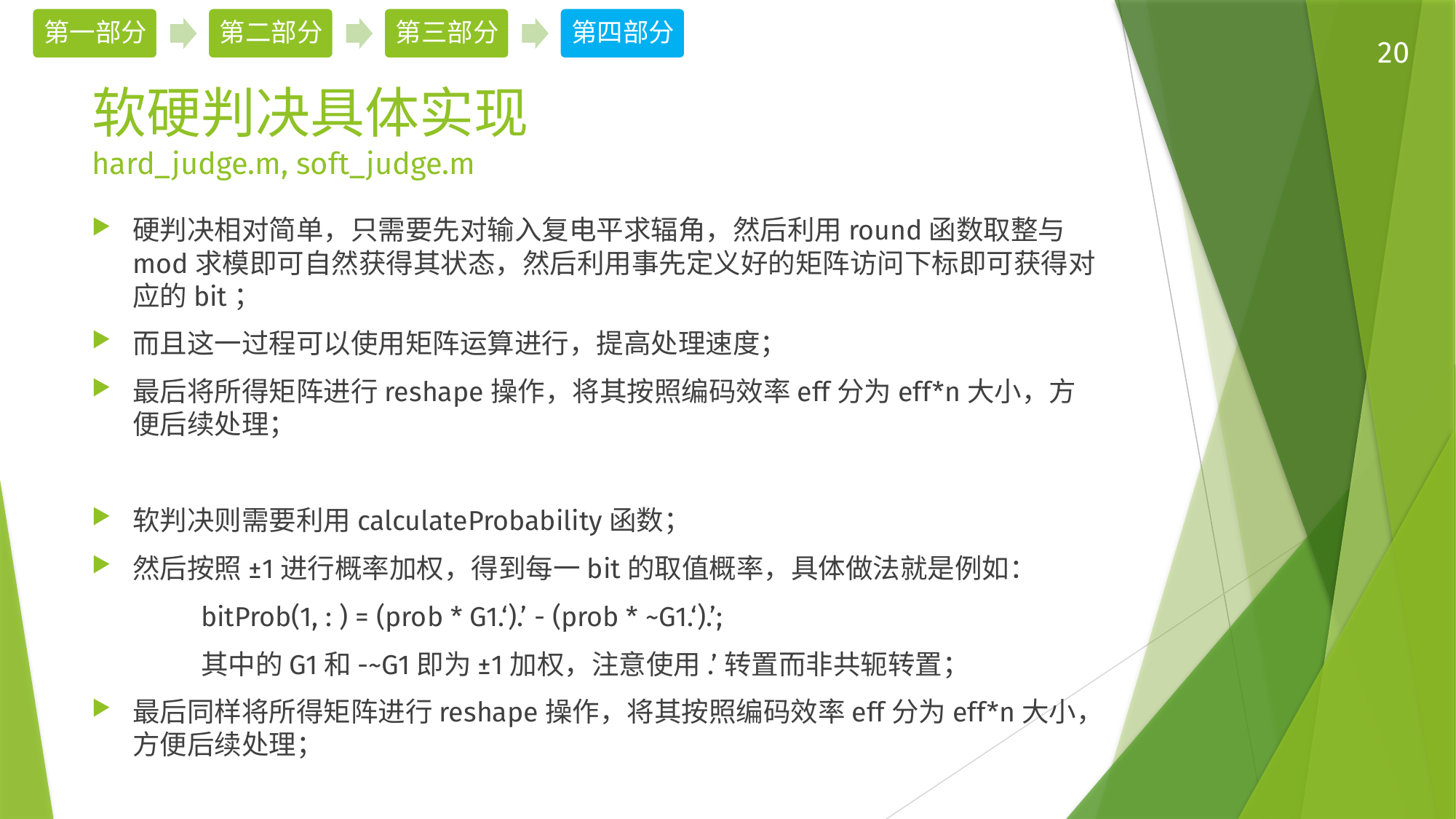

第一部分

第二部分

第三部分

第四部分
20
# 软硬判决具体实现 hard_judge.m, soft_judge.m
硬判决相对简单，只需要先对输入复电平求辐角，然后利用round函数取整与mod求模即可自然获得其状态，然后利用事先定义好的矩阵访问下标即可获得对应的bit；
而且这一过程可以使用矩阵运算进行，提高处理速度；
最后将所得矩阵进行reshape操作，将其按照编码效率eff分为eff*n大小，方便后续处理；

软判决则需要利用calculateProbability函数；
然后按照±1进行概率加权，得到每一bit的取值概率，具体做法就是例如：
	bitProb(1, : ) = (prob * G1.‘).’ - (prob * ~G1.‘).’;
	其中的G1和-~G1即为±1加权，注意使用.’转置而非共轭转置；
最后同样将所得矩阵进行reshape操作，将其按照编码效率eff分为eff*n大小，方便后续处理；